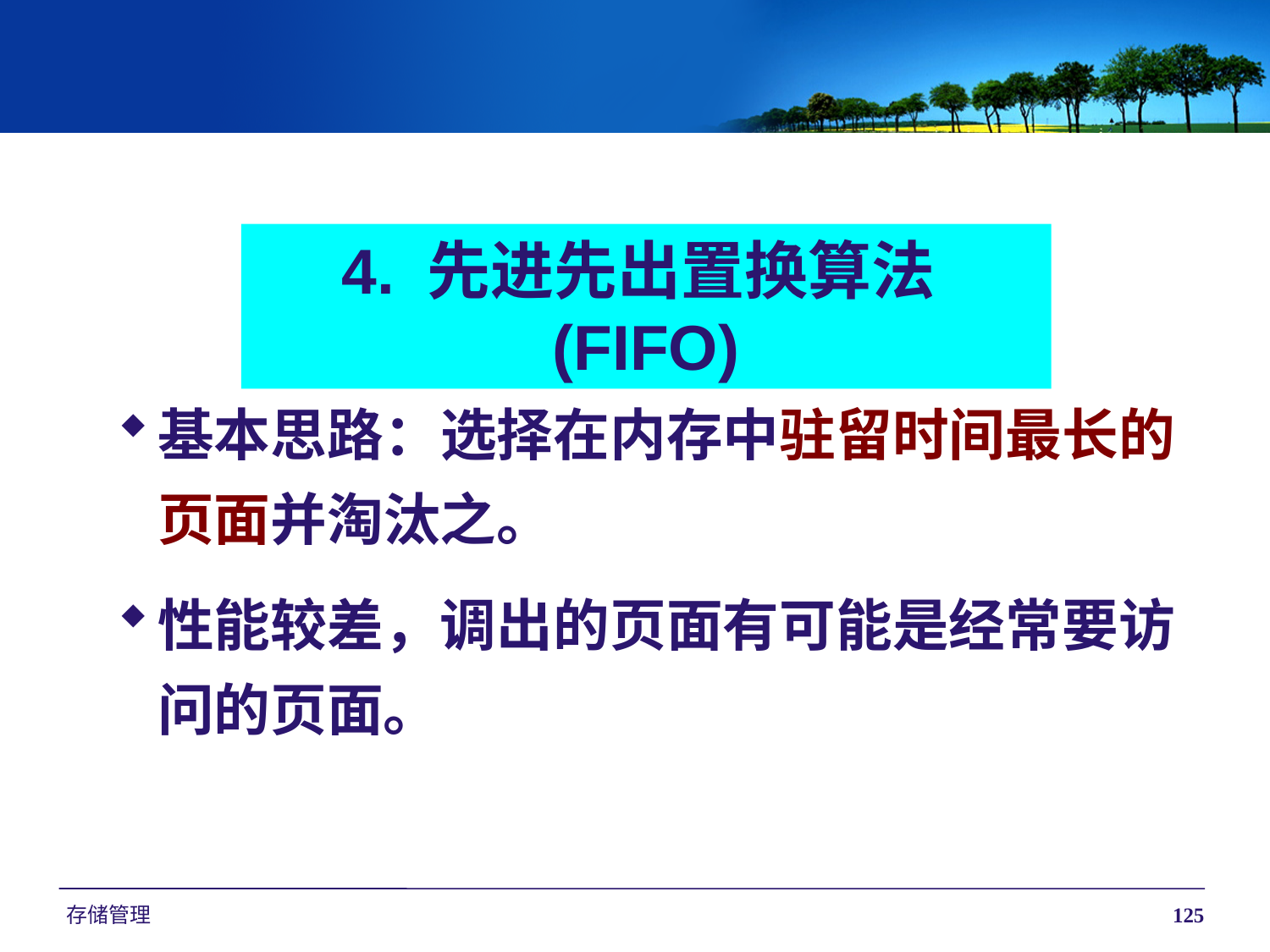

4. 先进先出置换算法(FIFO)
基本思路：选择在内存中驻留时间最长的页面并淘汰之。
性能较差，调出的页面有可能是经常要访问的页面。
存储管理
125